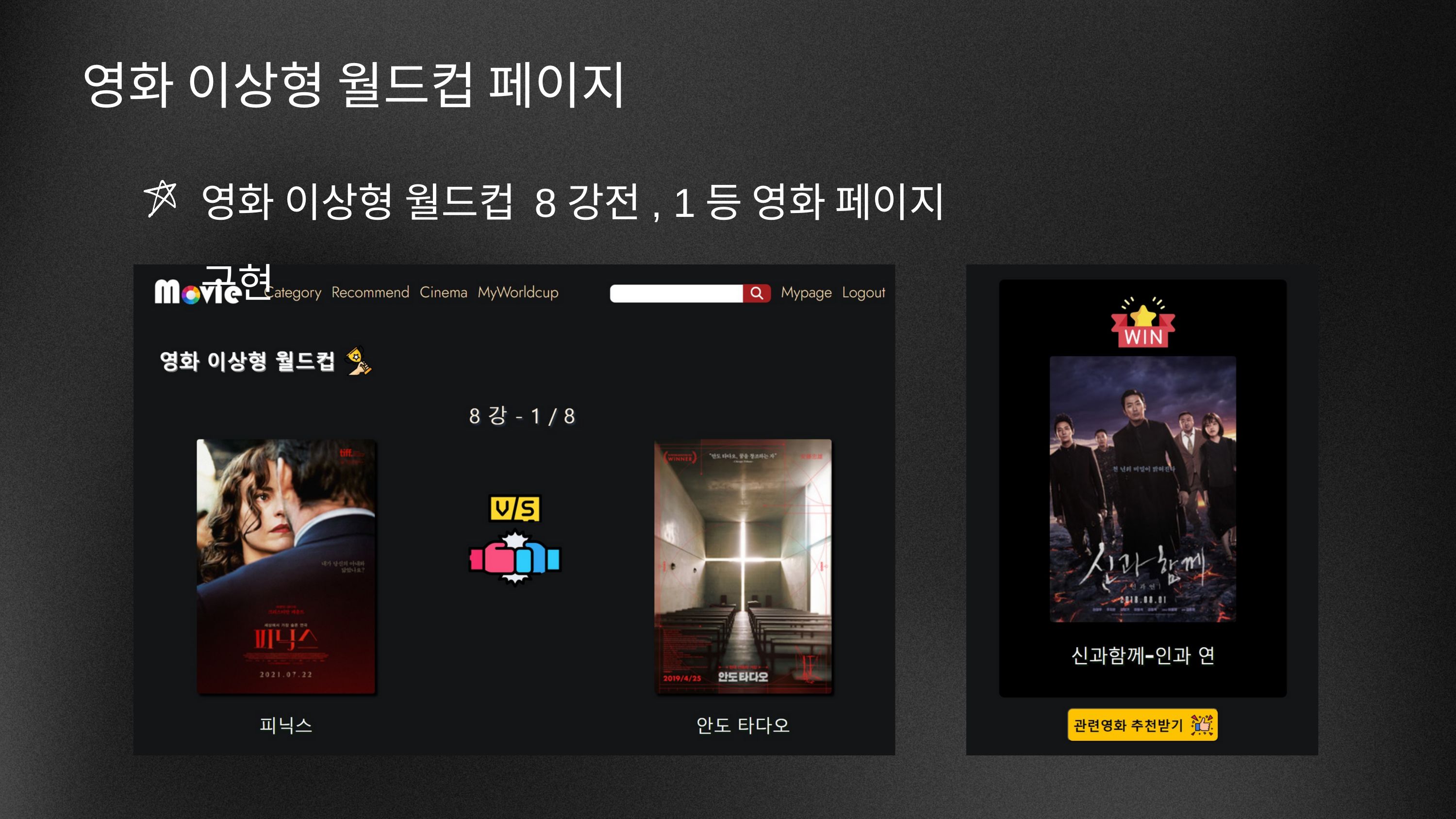

영화 이상형 월드컵 페이지
영화 이상형 월드컵 8강전, 1등 영화 페이지 구현